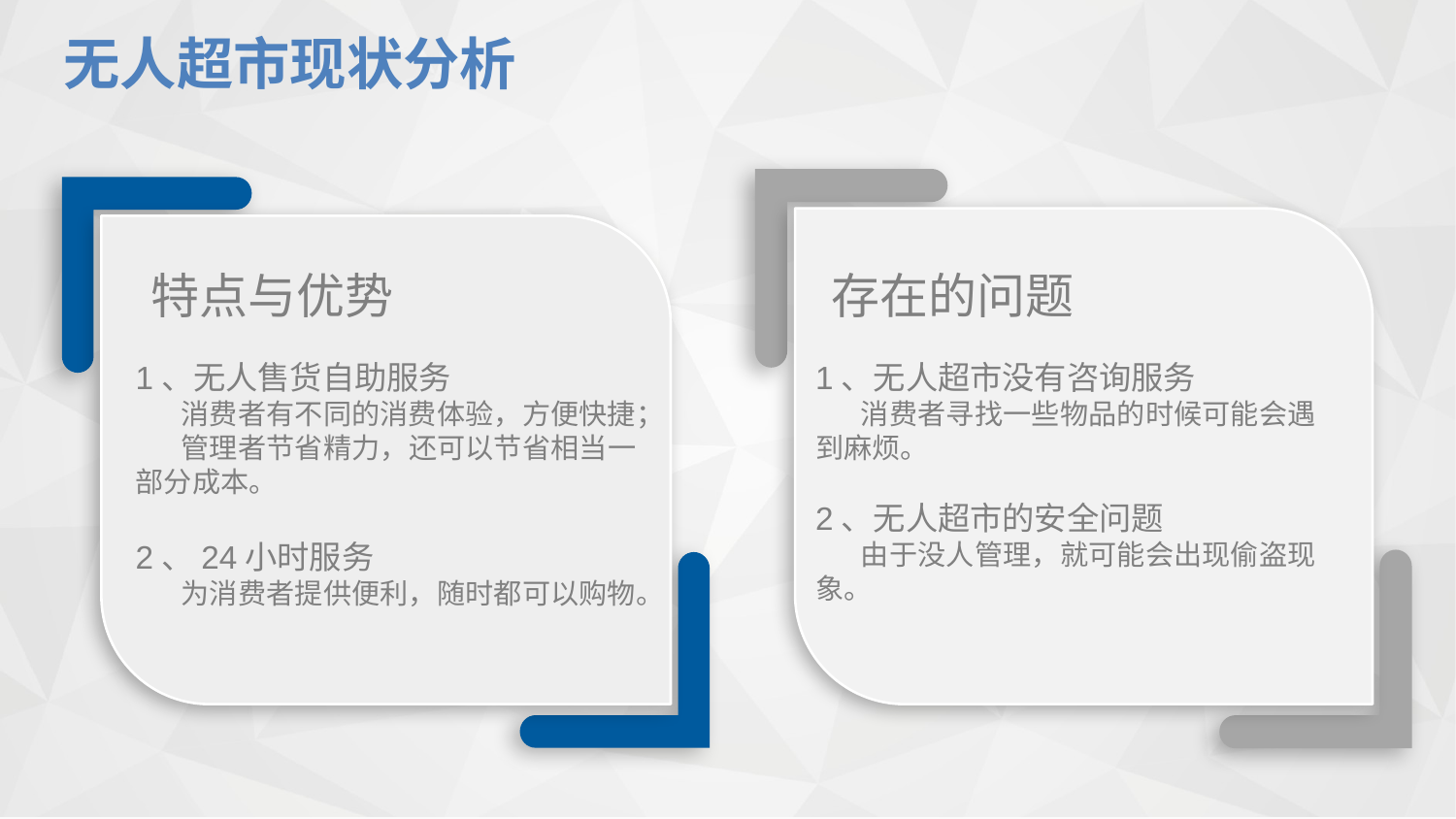

无人超市现状分析

特点与优势
1、无人售货自助服务
      消费者有不同的消费体验，方便快捷；
      管理者节省精力，还可以节省相当一部分成本。

2、24小时服务
      为消费者提供便利，随时都可以购物。

存在的问题
1、无人超市没有咨询服务
      消费者寻找一些物品的时候可能会遇到麻烦。

2、无人超市的安全问题
      由于没人管理，就可能会出现偷盗现象。